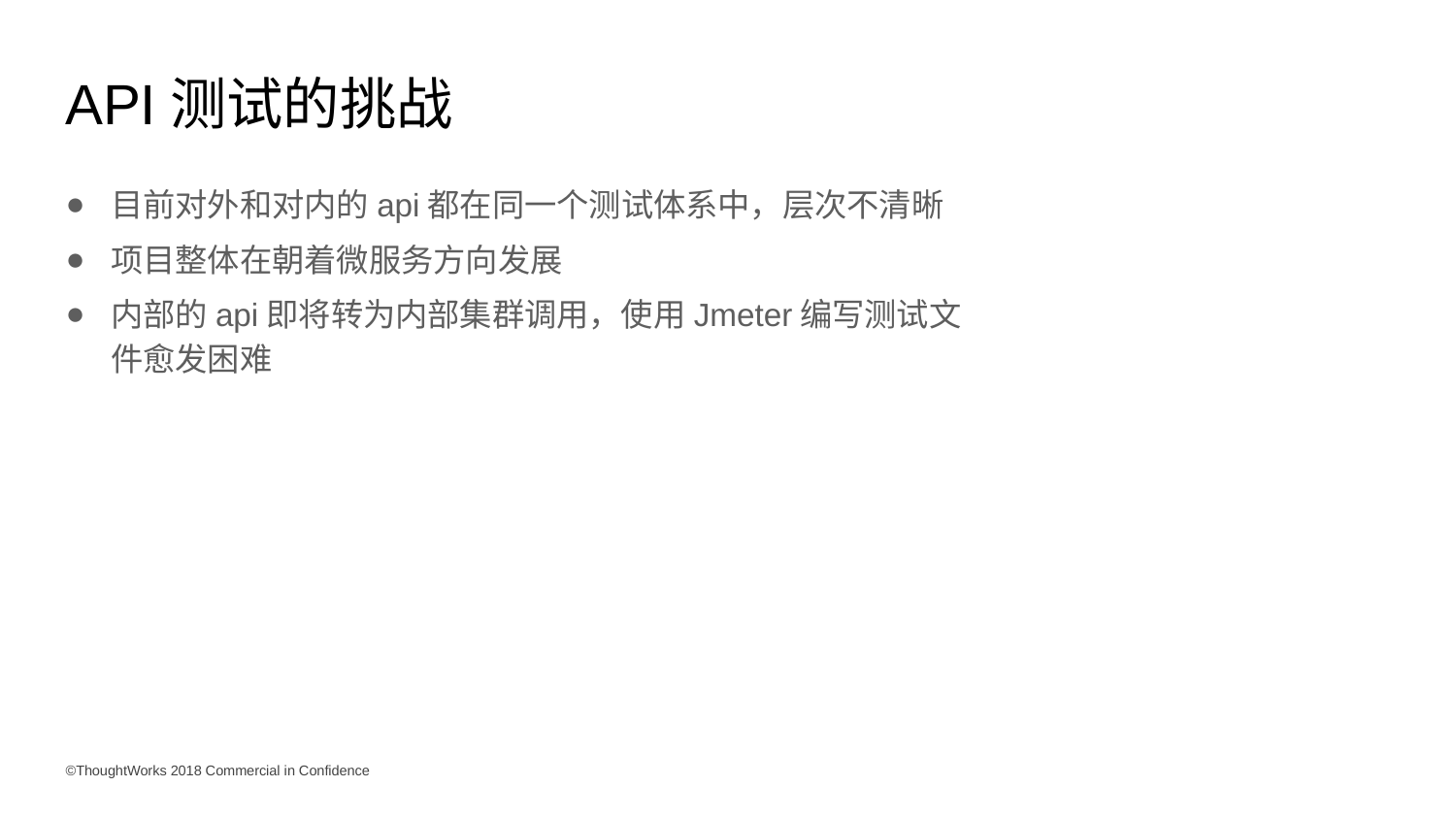

# API测试的挑战
目前对外和对内的api都在同一个测试体系中，层次不清晰
项目整体在朝着微服务方向发展
内部的api即将转为内部集群调用，使用Jmeter编写测试文件愈发困难
©ThoughtWorks 2018 Commercial in Confidence
8